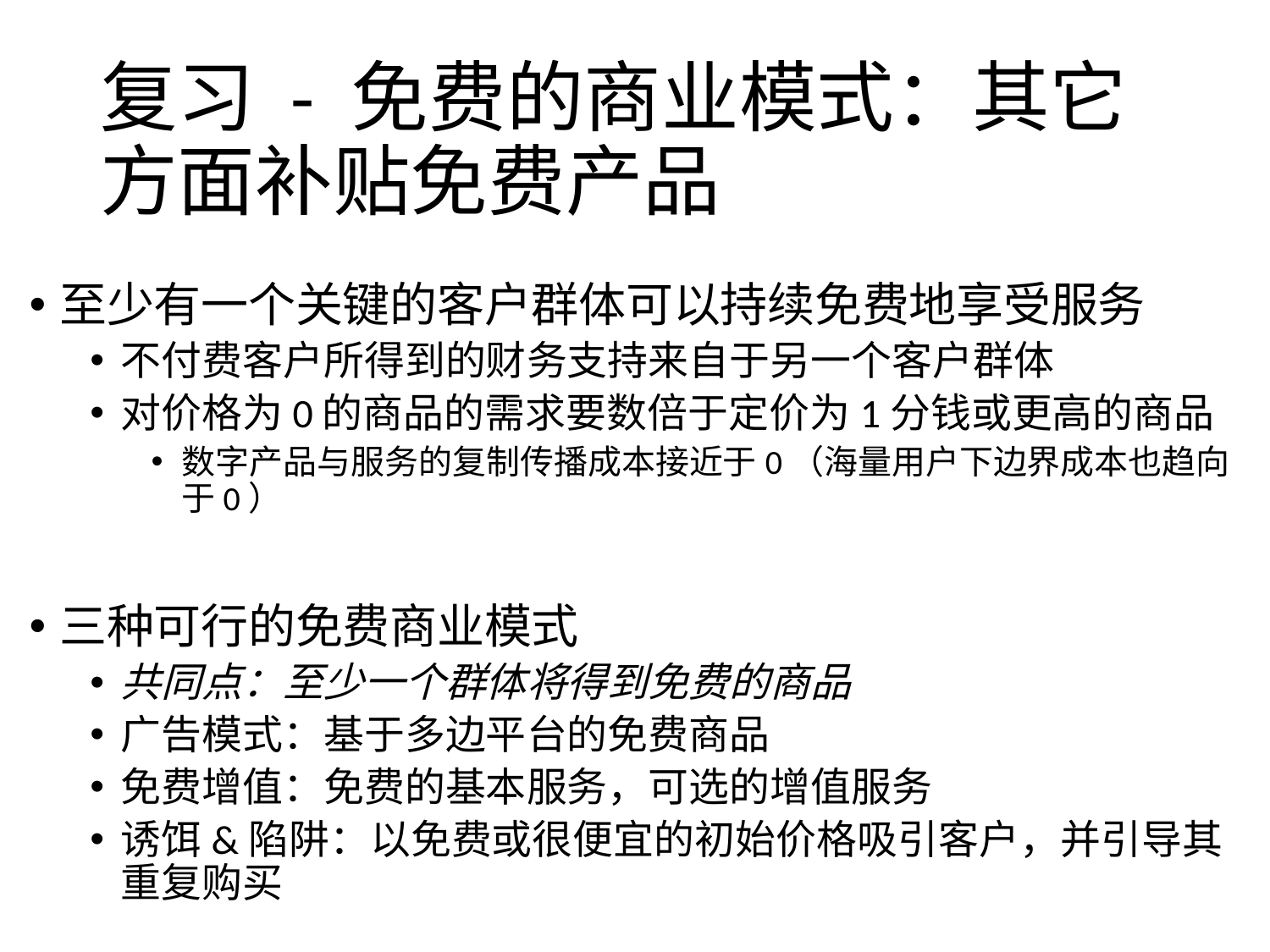

# 复习 - 免费的商业模式：其它方面补贴免费产品
至少有一个关键的客户群体可以持续免费地享受服务
不付费客户所得到的财务支持来自于另一个客户群体
对价格为0的商品的需求要数倍于定价为1分钱或更高的商品
数字产品与服务的复制传播成本接近于0（海量用户下边界成本也趋向于0）

三种可行的免费商业模式
共同点：至少一个群体将得到免费的商品
广告模式：基于多边平台的免费商品
免费增值：免费的基本服务，可选的增值服务
诱饵&陷阱：以免费或很便宜的初始价格吸引客户，并引导其重复购买